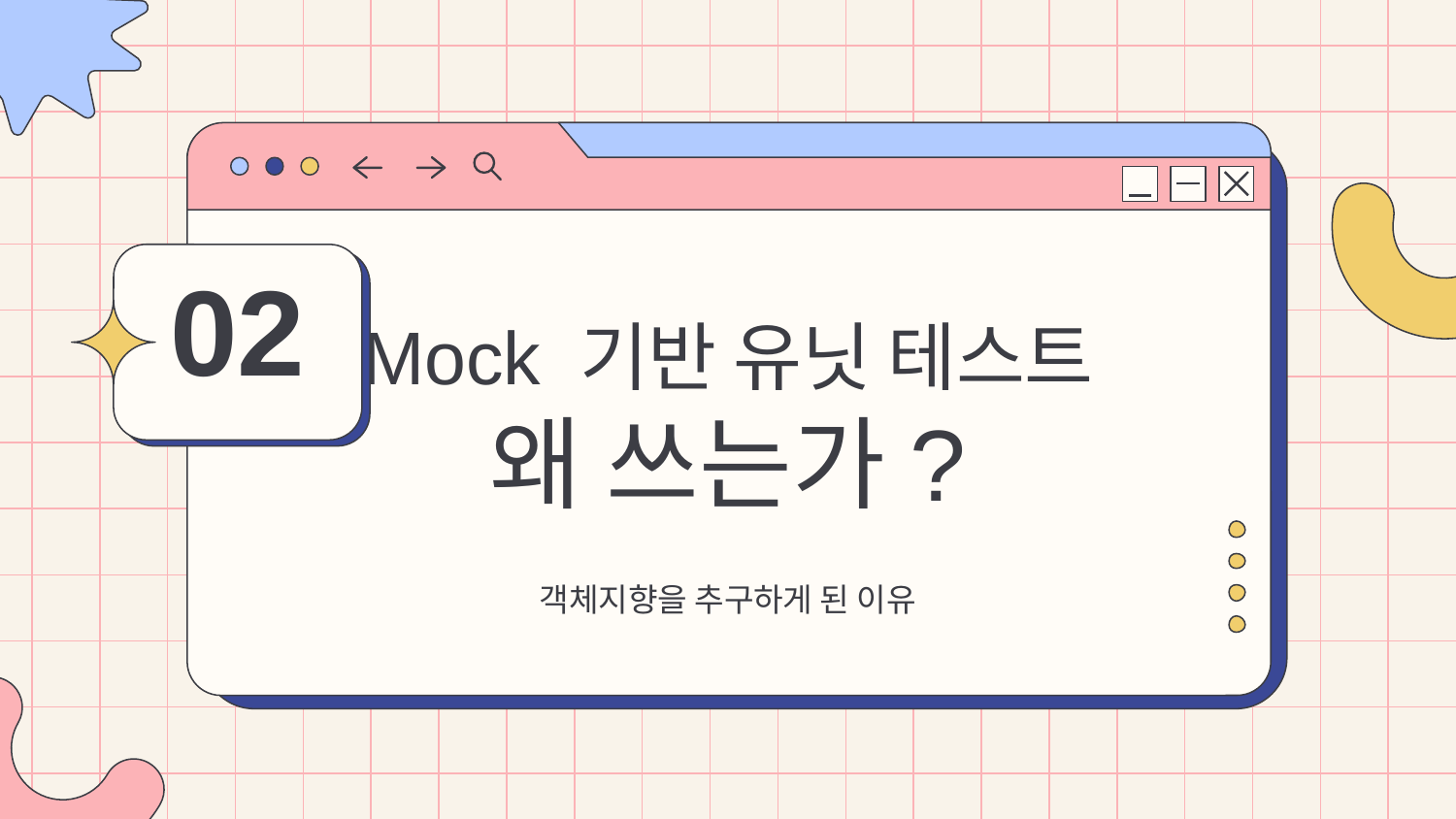

02
# Mock 기반 유닛 테스트
왜 쓰는가?

객체지향을 추구하게 된 이유